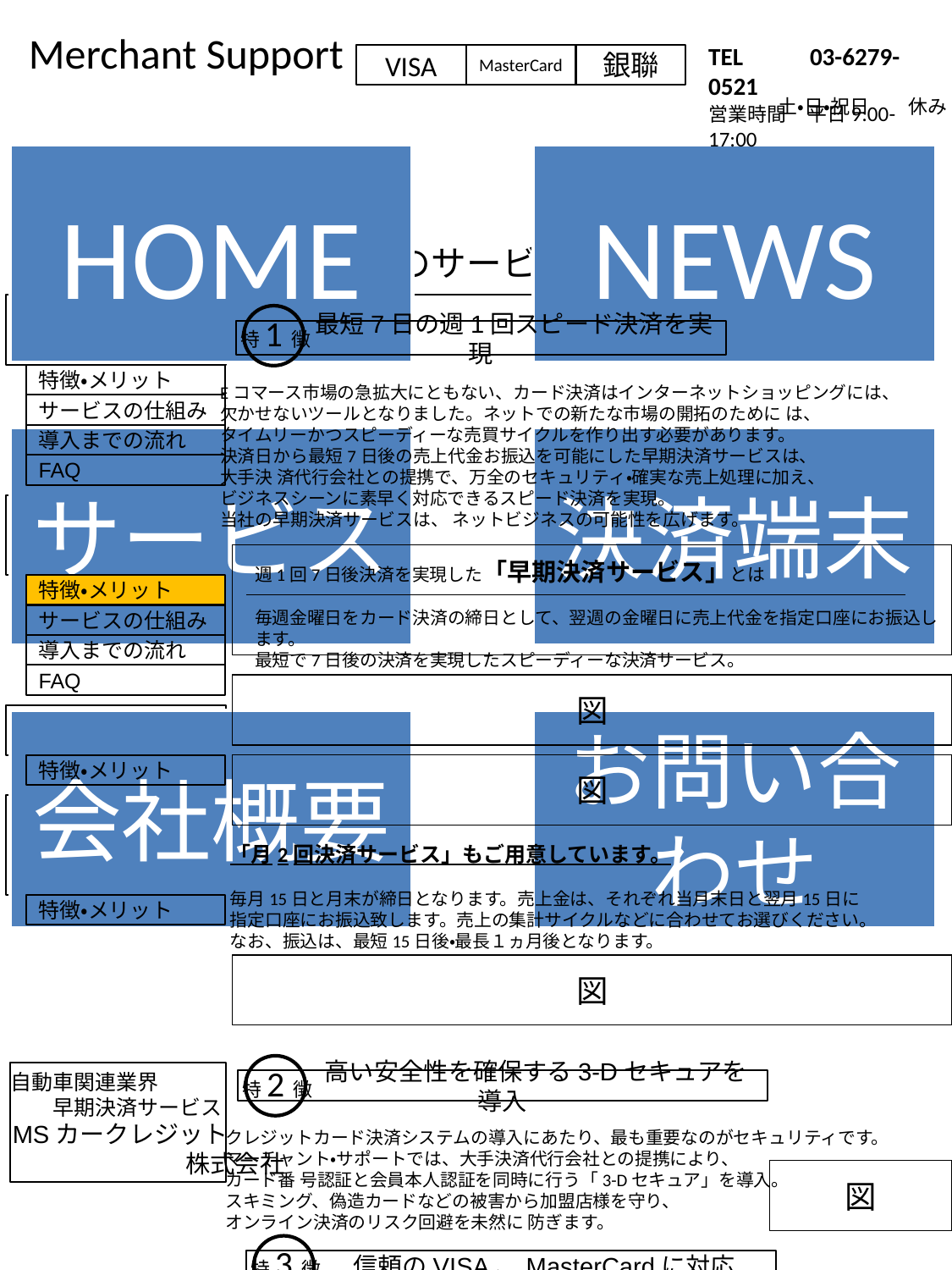

Merchant Support
特徴・メリット
TEL 　　03-6279-0521
営業時間　平日9:00-17:00

VISA
MasterCard
銀聯
土・日・祝日　　休み
HOME
NEWS
サービス
決済端末
会社概要
お問い合わせ
≪Merchant Supportのサービス≫
クレジットカード決済
（早期）＜店舗＞
特1徴

  　　最短7日の週1回スピード決済を実現
特徴・メリット
Eコマース市場の急拡大にともない、カード決済はインターネットショッピングには、
欠かせないツールとなりました。ネットでの新たな市場の開拓のために は、
タイムリーかつスピーディーな売買サイクルを作り出す必要があります。
決済日から最短7日後の売上代金お振込を可能にした早期決済サービスは、
大手決 済代行会社との提携で、万全のセキュリティ・確実な売上処理に加え、
ビジネスシーンに素早く対応できるスピード決済を実現。
当社の早期決済サービスは、 ネットビジネスの可能性を広げます。
サービスの仕組み
導入までの流れ
FAQ
クレジットカード決済
（早期）＜WEB＞

週1回7日後決済を実現した「早期決済サービス」とは

毎週金曜日をカード決済の締日として、翌週の金曜日に売上代金を指定口座にお振込します。
最短で7日後の決済を実現したスピーディーな決済サービス。
特徴・メリット
サービスの仕組み
導入までの流れ
FAQ
図
WeChat決済
特徴・メリット
図
WeChat広告
        プロモーション
(公式アカウント作成)
「月2回決済サービス」もご用意しています。

毎月15日と月末が締日となります。売上金は、それぞれ当月末日と翌月15日に
指定口座にお振込致します。売上の集計サイクルなどに合わせてお選びください。
なお、振込は、最短15日後・最長１ヵ月後となります。
特徴・メリット
図
特2徴

自動車関連業界
　　早期決済サービス

MSカークレジット
　　　　　　　株式会社
  　　高い安全性を確保する3-Dセキュアを導入
クレジットカード決済システムの導入にあたり、最も重要なのがセキュリティです。
マーチャント・サポートでは、大手決済代行会社との提携により、
カード番 号認証と会員本人認証を同時に行う「3-Dセキュア」を導入。
スキミング、偽造カードなどの被害から加盟店様を守り、
オンライン決済のリスク回避を未然に 防ぎます。
図
特3徴

  　　信頼のVISA、MasterCardに対応
図
インターネットの普及などにより、今後ますます普及率が高まると
いわれているクレジットカード。
その中でも、世界各国に数千万店の加盟店網を持ち、
日本国 内での全発行枚数の約7割を占めるVISA、MasterCardに対応。
国内外で高い評価を得ているVISA、MasterCardだからこそ、
お客様 との高い信頼関係が築けると同時に、
購買意欲を高め販売チャンスを大幅に広げます。

煩雑な明細管理をサポートする「明細配信サービス」

振込の売上明細を電子メールの添付ファイル（PDFファイル）にて
タイムリーに配信する「明細配信サービス」。
面倒な明細管理業務を軽減し、お客様からのお問い合わせにも
迅速に対応できます。
図
ページの先頭に戻る